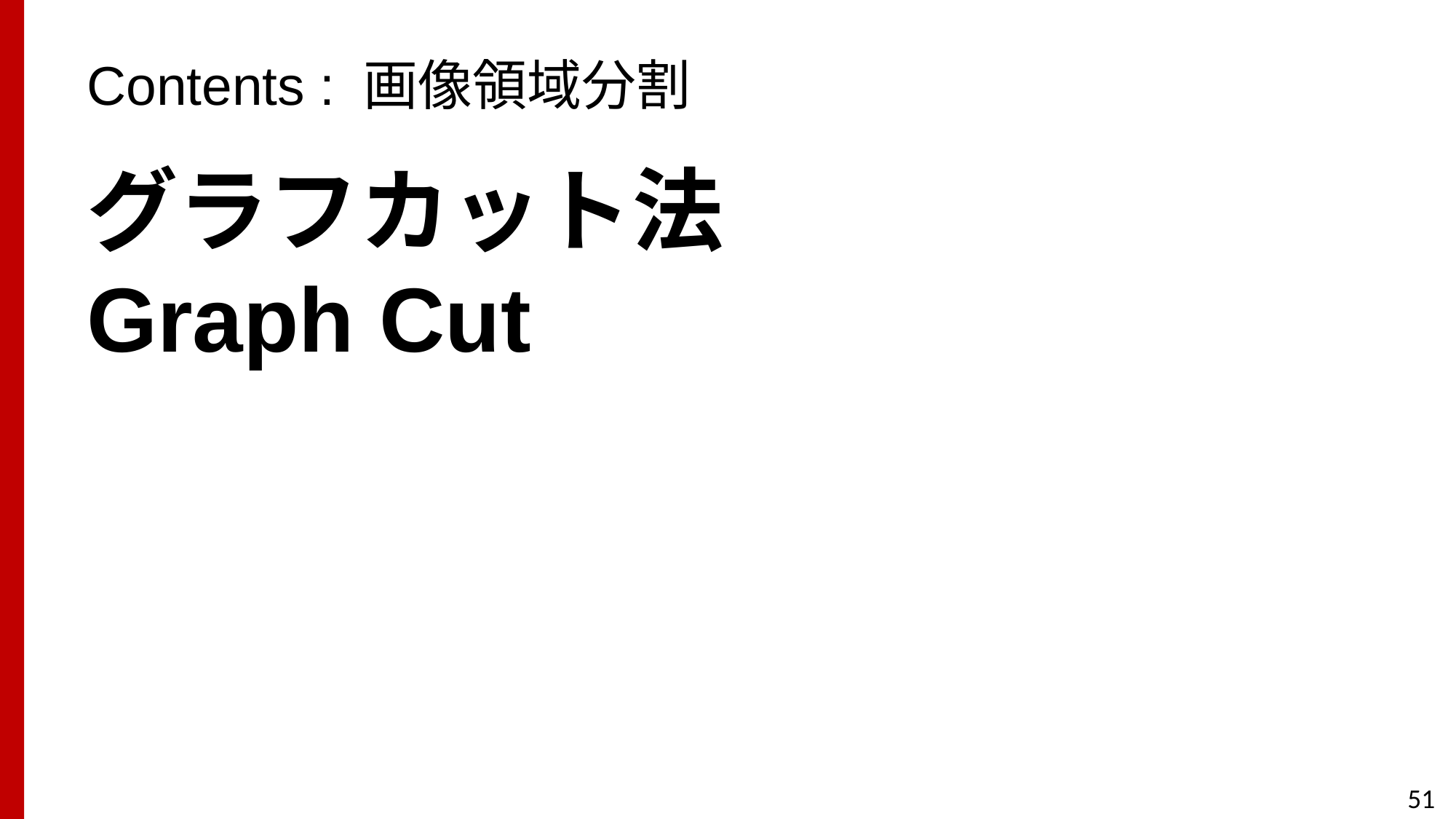

# Contents : 画像領域分割
グラフカット法
Graph Cut
51